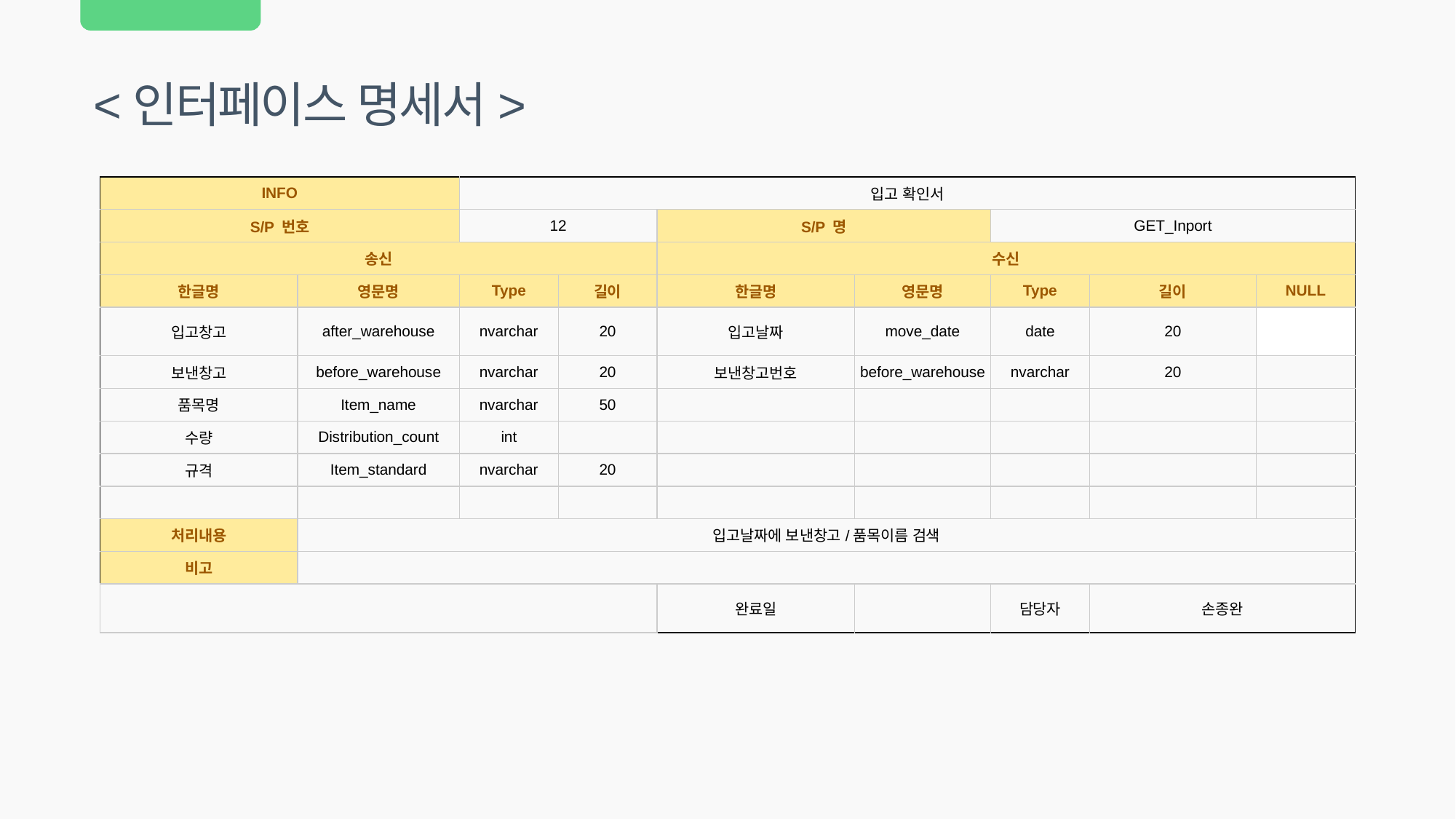

<인터페이스 명세서>
| INFO |  | 입고 확인서 |  |  |  |  |  |  |
| --- | --- | --- | --- | --- | --- | --- | --- | --- |
| S/P 번호 |  | 12 |  | S/P 명 |  | GET\_Inport |  |  |
| 송신 |  |  |  | 수신 |  |  |  |  |
| 한글명 | 영문명 | Type | 길이 | 한글명 | 영문명 | Type | 길이 | NULL |
| 입고창고 | after\_warehouse | nvarchar | 20 | 입고날짜 | move\_date | date | 20 |  |
| 보낸창고 | before\_warehouse | nvarchar | 20 | 보낸창고번호 | before\_warehouse | nvarchar | 20 |  |
| 품목명 | Item\_name | nvarchar | 50 |  |  |  |  |  |
| 수량 | Distribution\_count | int |  |  |  |  |  |  |
| 규격 | Item\_standard | nvarchar | 20 |  |  |  |  |  |
|  |  |  |  |  |  |  |  |  |
| 처리내용 | 입고날짜에 보낸창고/품목이름 검색 |  |  |  |  |  |  |  |
| 비고 |  |  |  |  |  |  |  |  |
|  |  |  |  | 완료일 |  | 담당자 | 손종완 |  |